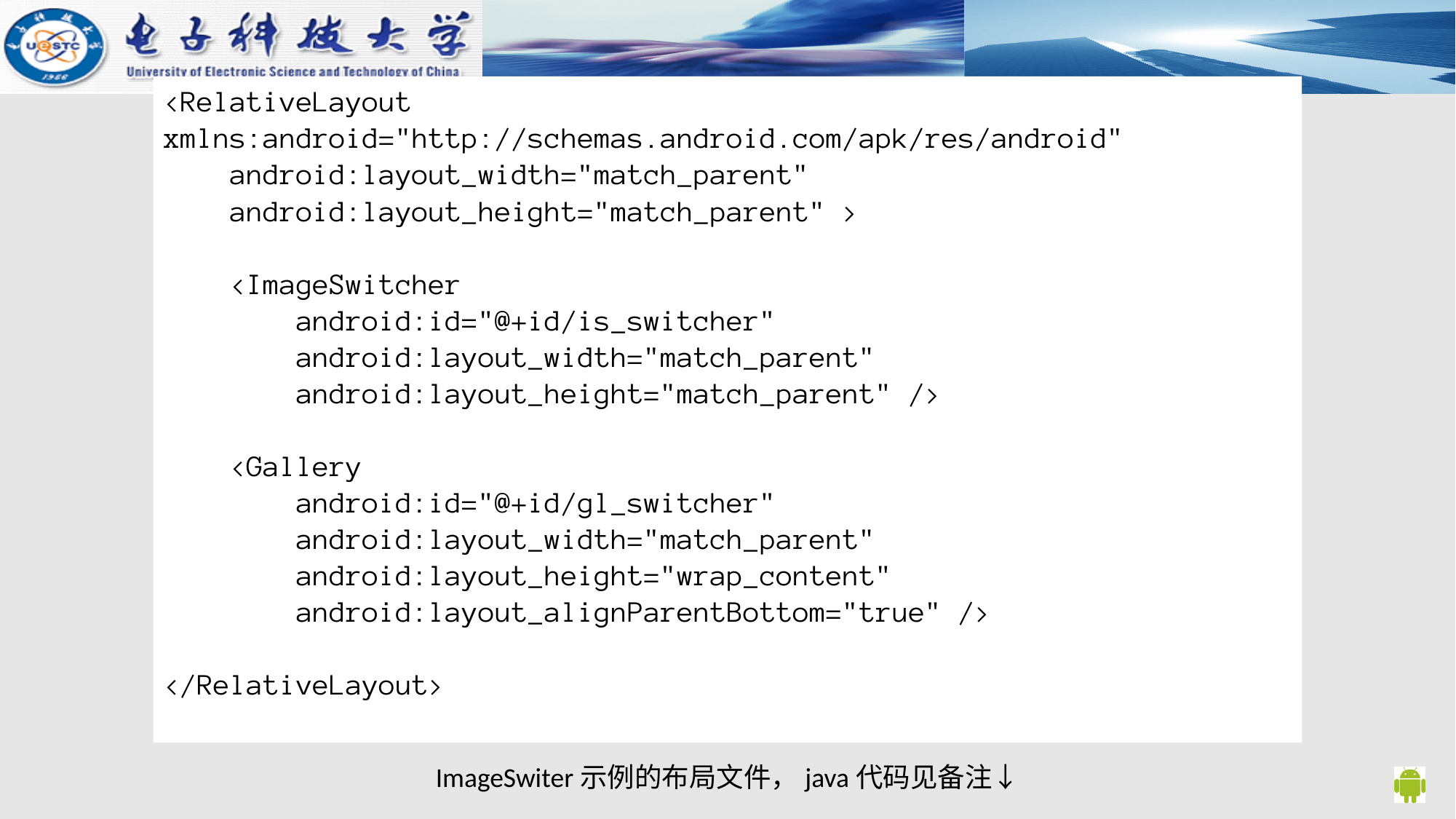

<RelativeLayout xmlns:android="http://schemas.android.com/apk/res/android"
    android:layout_width="match_parent"
    android:layout_height="match_parent" >
    <ImageSwitcher
        android:id="@+id/is_switcher"
        android:layout_width="match_parent"
        android:layout_height="match_parent" />
    <Gallery
        android:id="@+id/gl_switcher"
        android:layout_width="match_parent"
        android:layout_height="wrap_content"
        android:layout_alignParentBottom="true" />
</RelativeLayout>
ImageSwiter示例的布局文件，java代码见备注↓